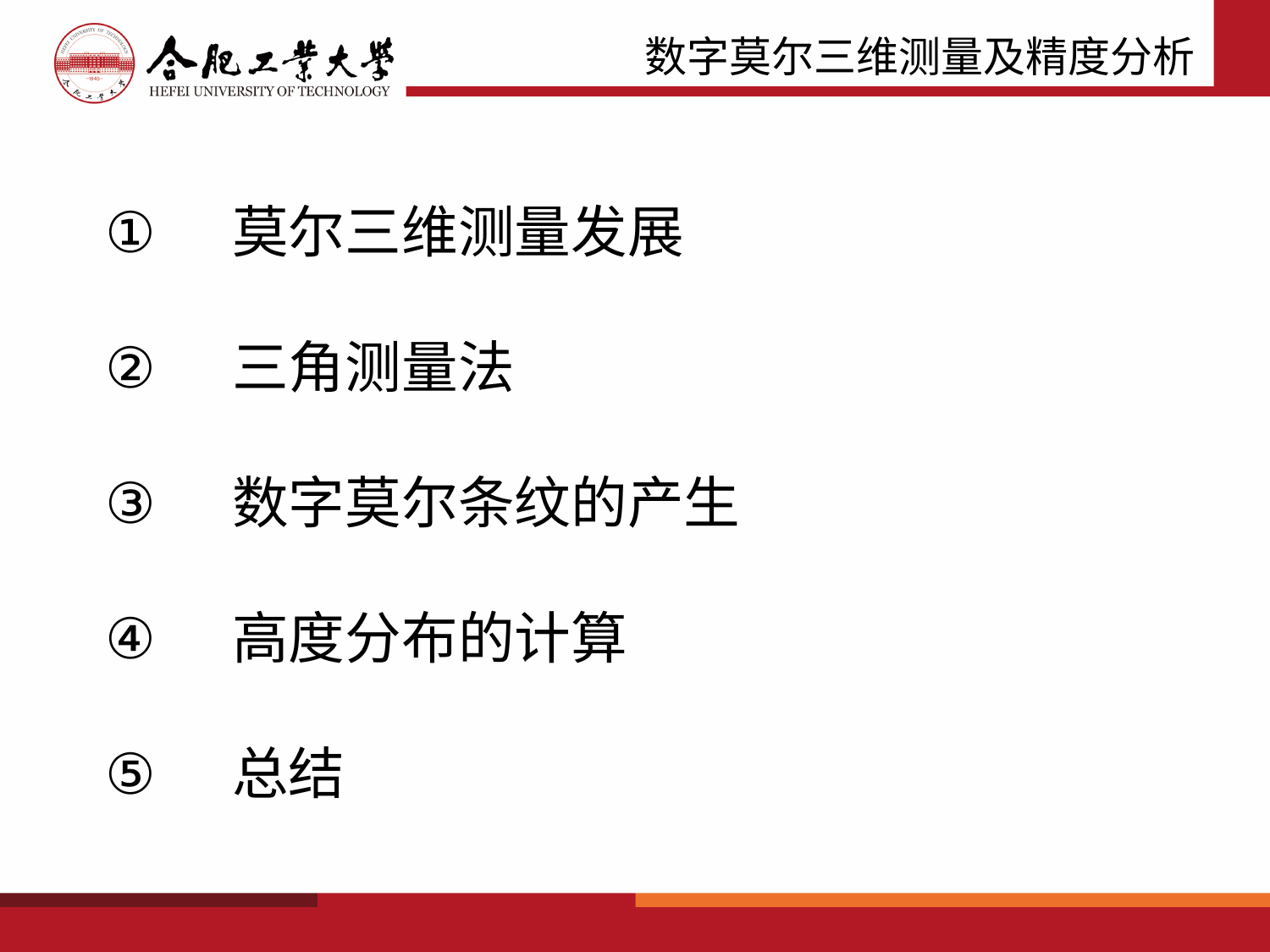

数字莫尔三维测量及精度分析
莫尔三维测量发展
三角测量法
数字莫尔条纹的产生
高度分布的计算
总结